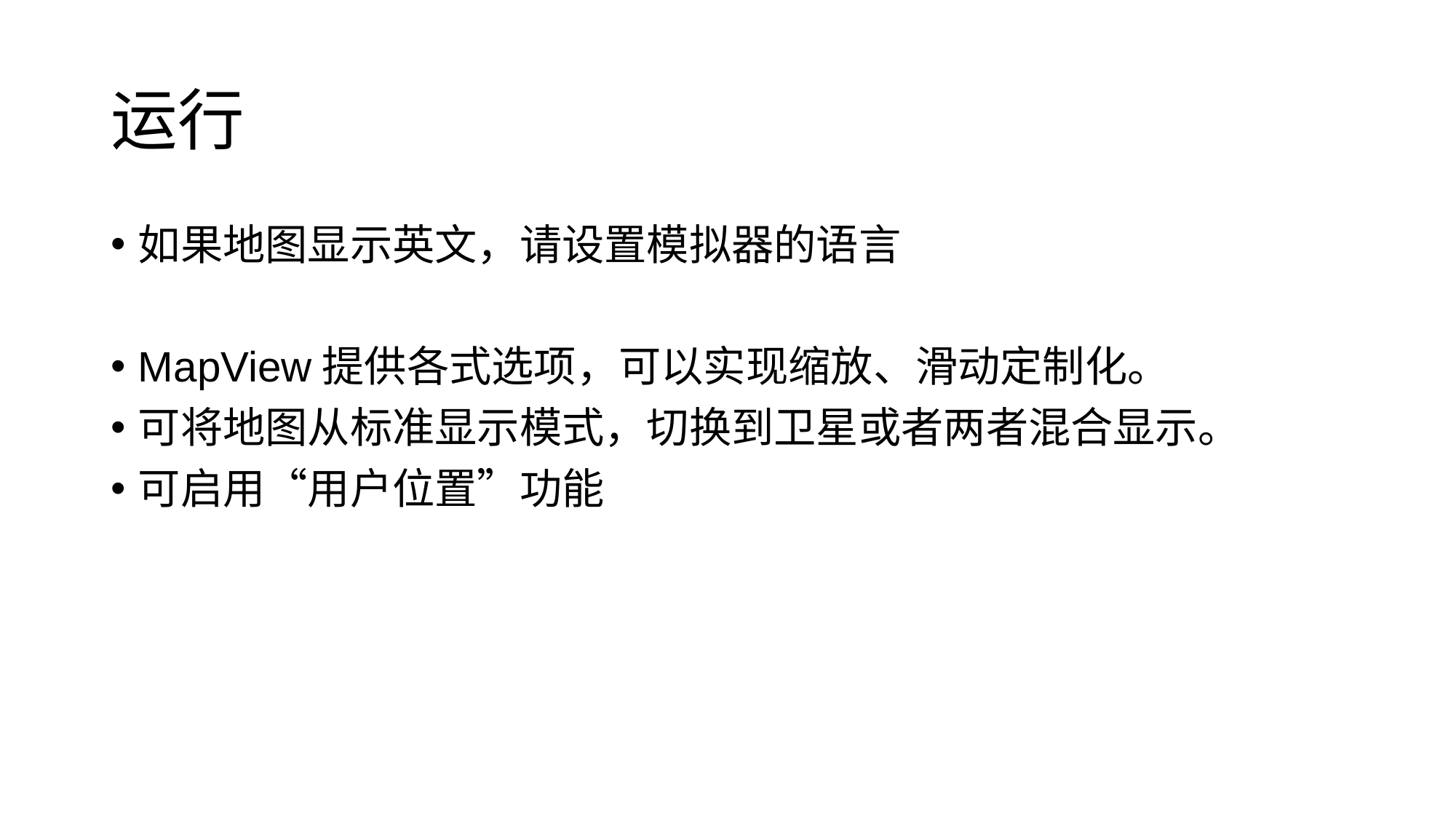

# 运行
如果地图显示英文，请设置模拟器的语言

MapView提供各式选项，可以实现缩放、滑动定制化。
可将地图从标准显示模式，切换到卫星或者两者混合显示。
可启用“用户位置”功能